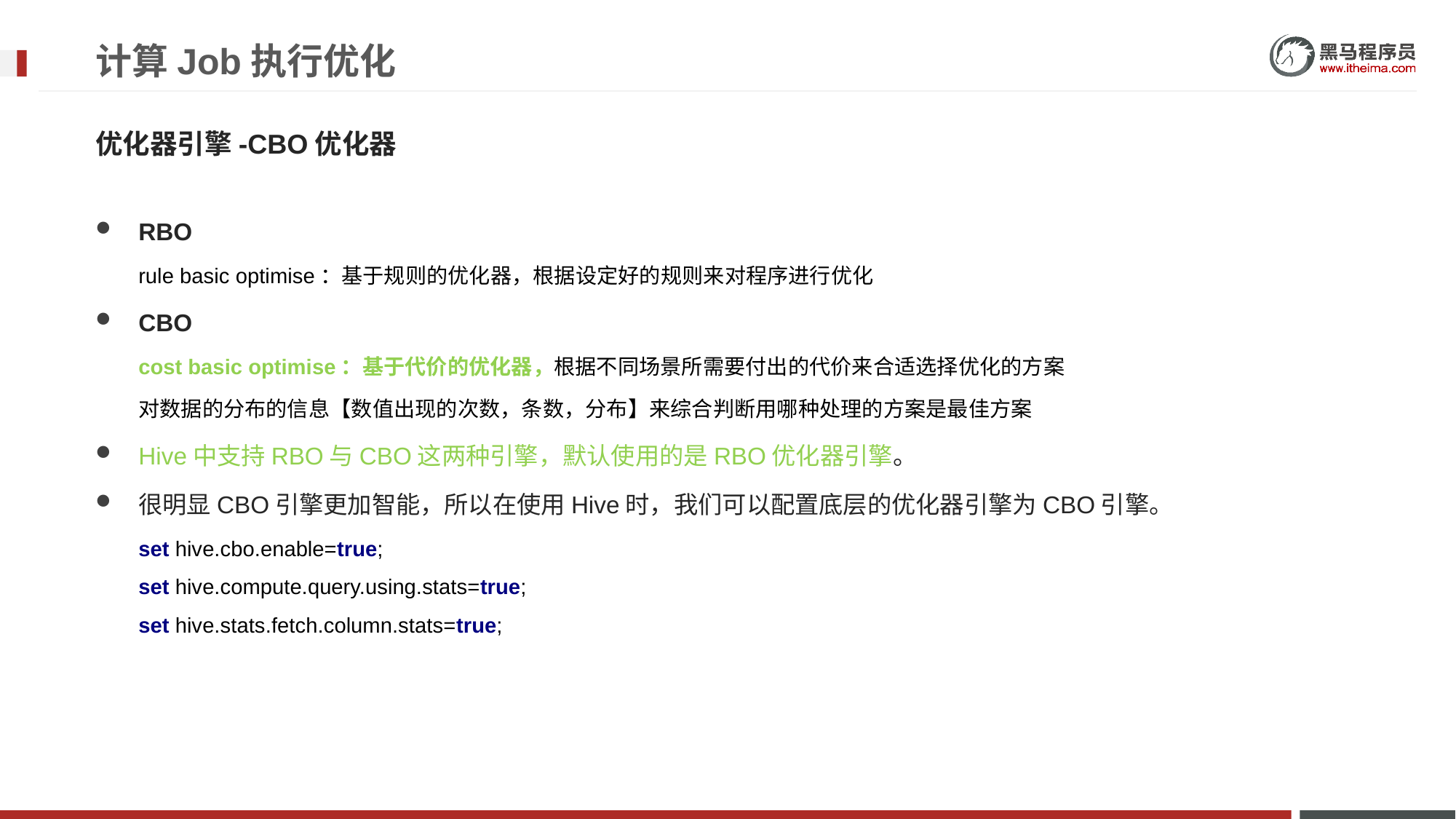

# 计算Job执行优化
优化器引擎-CBO优化器
RBO
rule basic optimise：基于规则的优化器，根据设定好的规则来对程序进行优化
CBO
cost basic optimise：基于代价的优化器，根据不同场景所需要付出的代价来合适选择优化的方案
对数据的分布的信息【数值出现的次数，条数，分布】来综合判断用哪种处理的方案是最佳方案
Hive中支持RBO与CBO这两种引擎，默认使用的是RBO优化器引擎。
很明显CBO引擎更加智能，所以在使用Hive时，我们可以配置底层的优化器引擎为CBO引擎。
set hive.cbo.enable=true;
set hive.compute.query.using.stats=true;
set hive.stats.fetch.column.stats=true;